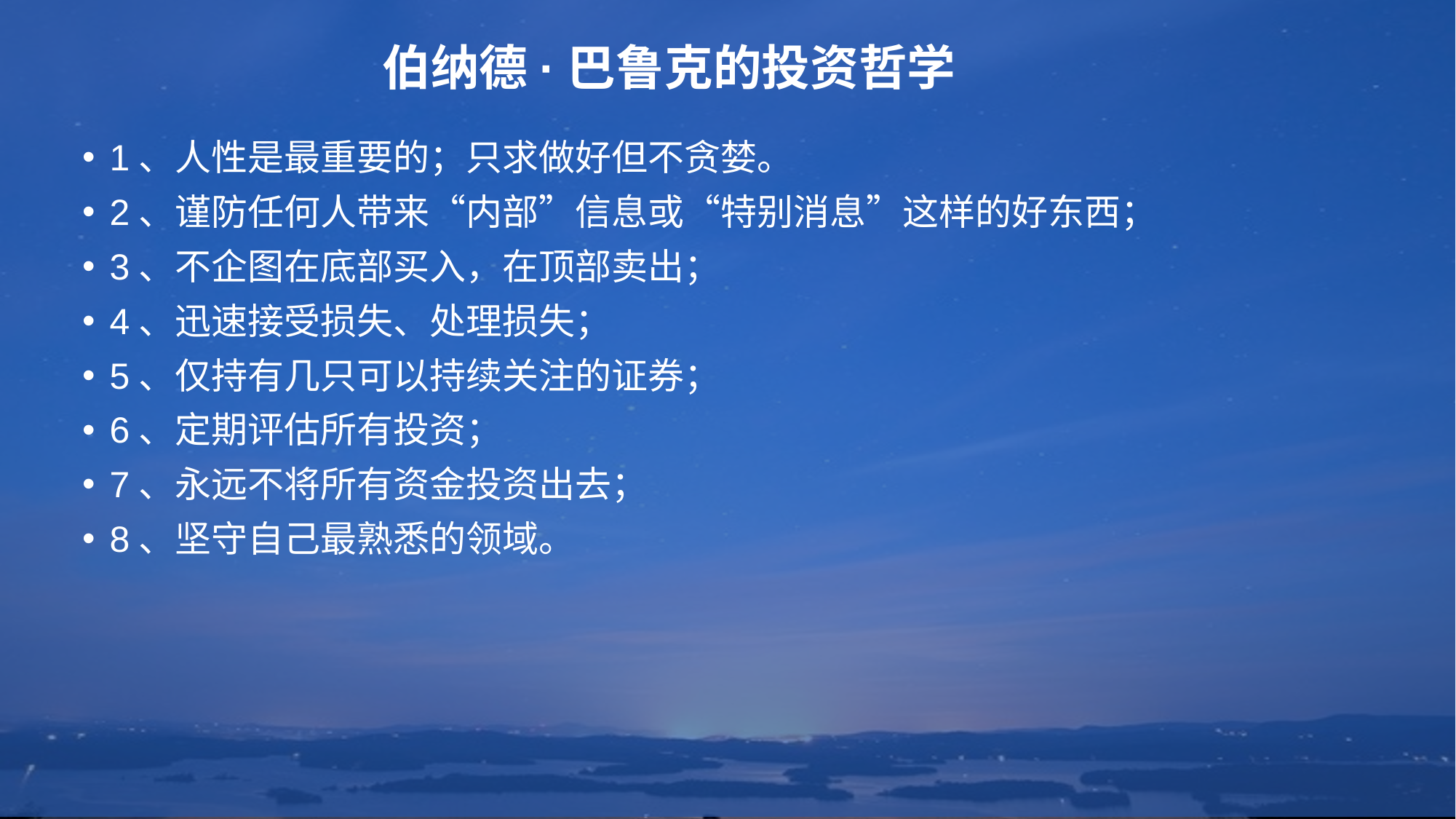

# 伯纳德·巴鲁克的投资哲学
1、人性是最重要的；只求做好但不贪婪。
2、谨防任何人带来“内部”信息或“特别消息”这样的好东西；
3、不企图在底部买入，在顶部卖出；
4、迅速接受损失、处理损失；
5、仅持有几只可以持续关注的证券；
6、定期评估所有投资；
7、永远不将所有资金投资出去；
8、坚守自己最熟悉的领域。